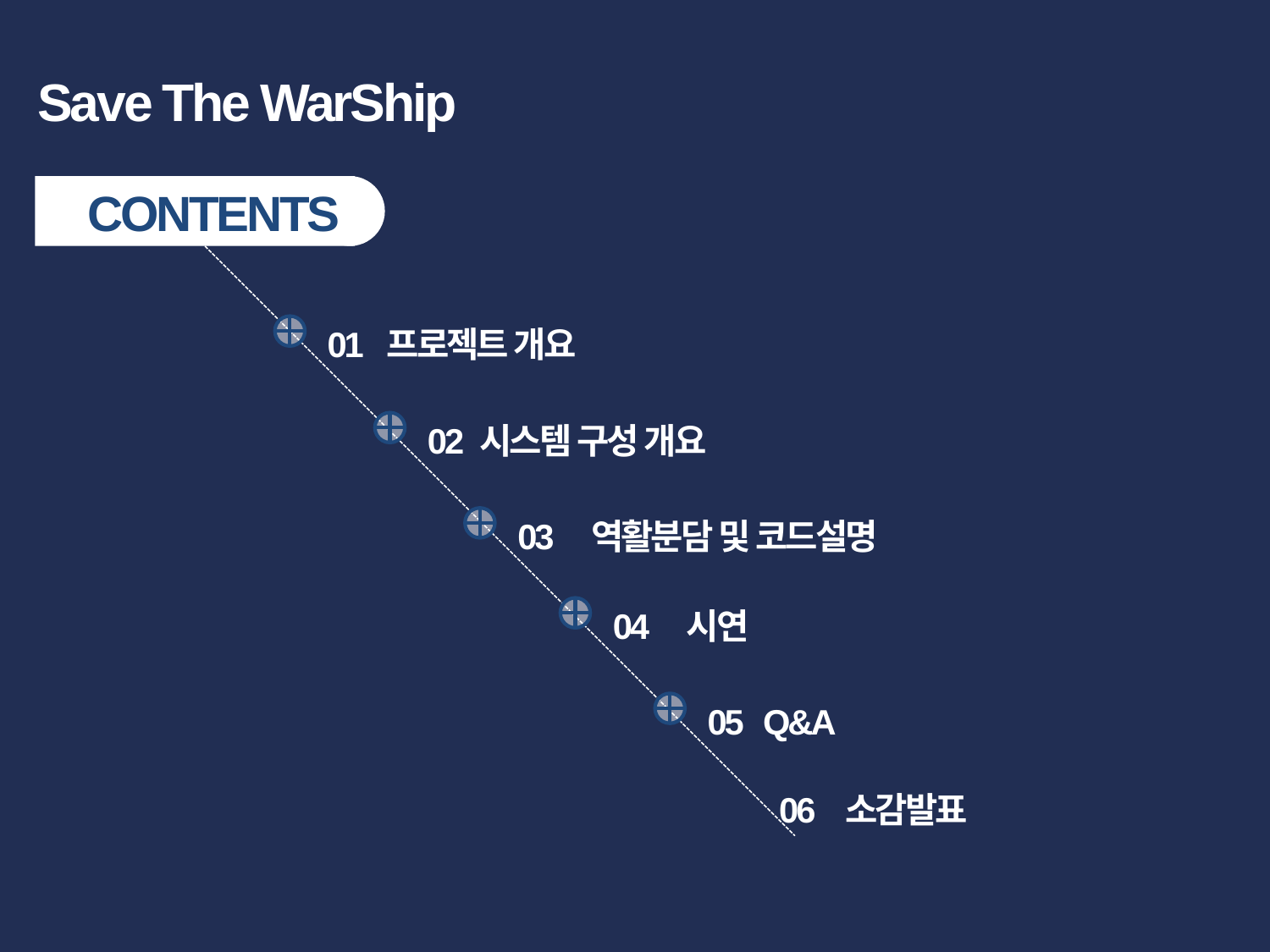

Save The WarShip

CONTENTS

01  프로젝트 개요

02 시스템 구성 개요

03    역활분담 및 코드설명

04    시연

05   Q&A
06   소감발표